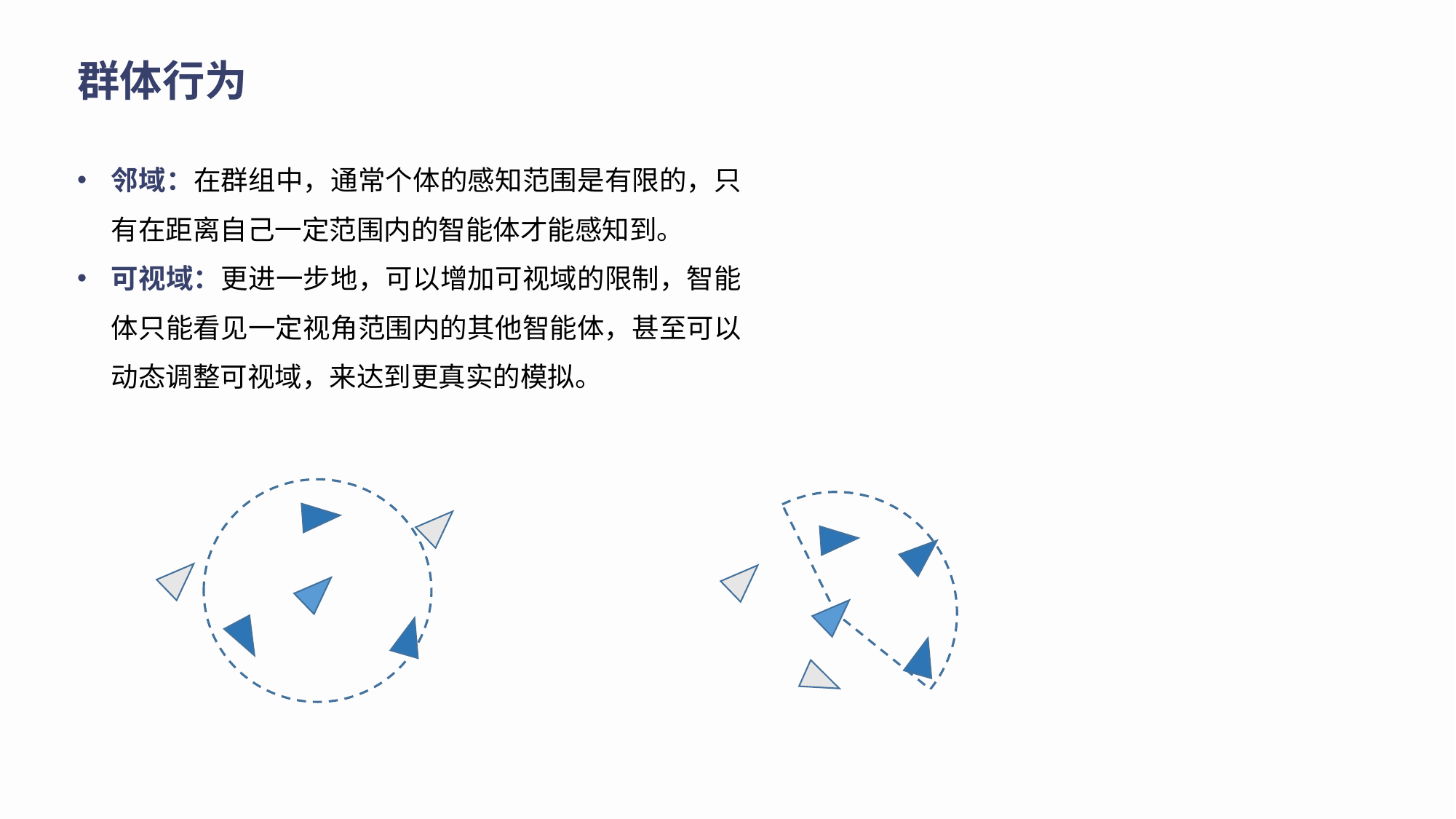

群体行为
邻域：在群组中，通常个体的感知范围是有限的，只有在距离自己一定范围内的智能体才能感知到。
可视域：更进一步地，可以增加可视域的限制，智能体只能看见一定视角范围内的其他智能体，甚至可以动态调整可视域，来达到更真实的模拟。